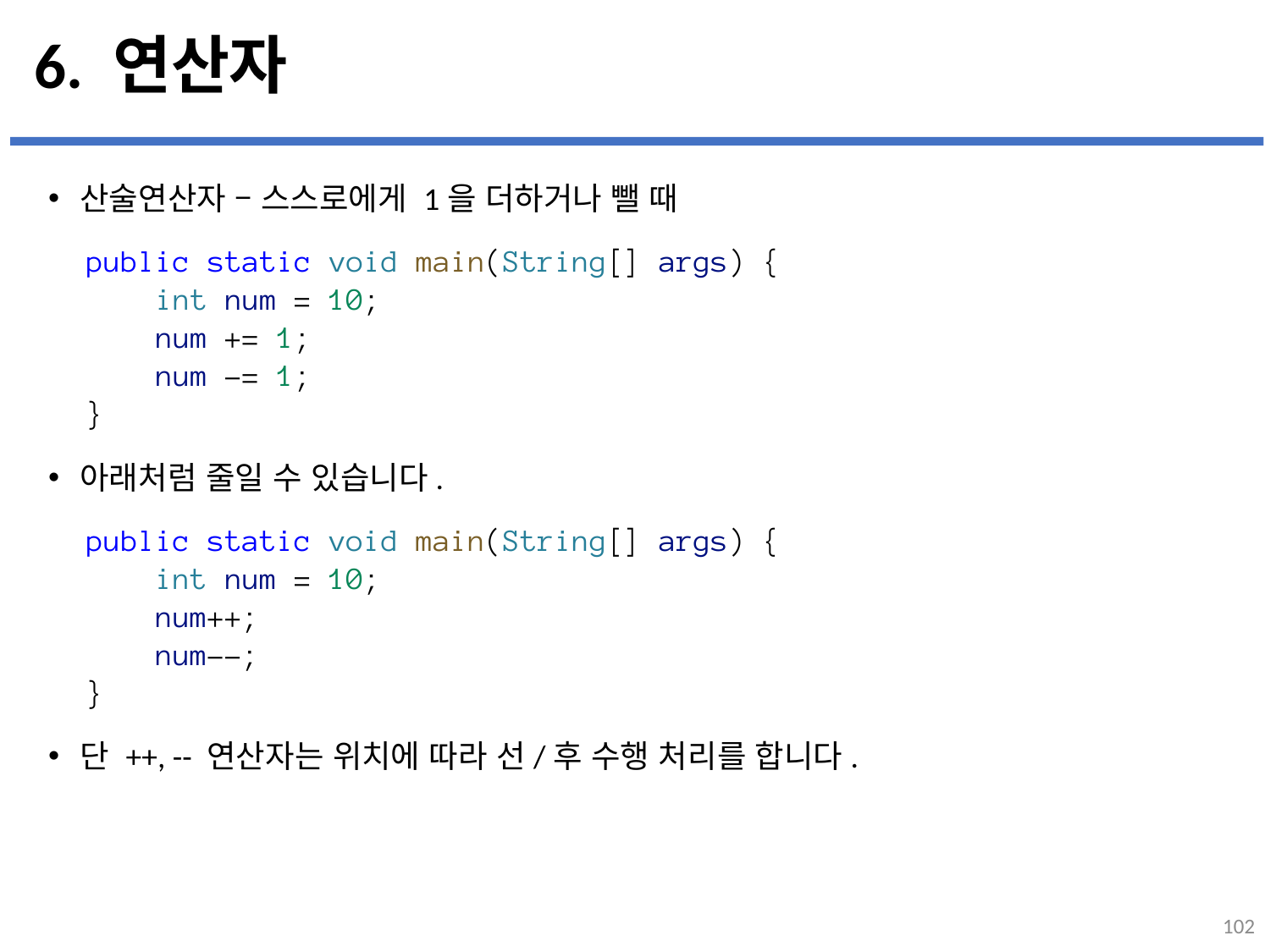

# 6. 연산자
산술연산자 – 스스로에게 1을 더하거나 뺄 때

아래처럼 줄일 수 있습니다.

단 ++, -- 연산자는 위치에 따라 선/후 수행 처리를 합니다.

...

설명
public static void main(String[] args) {
    int num = 10;
    num += 1;
    num -= 1;
}
public static void main(String[] args) {
    int num = 10;
    num++;
    num--;
}
102